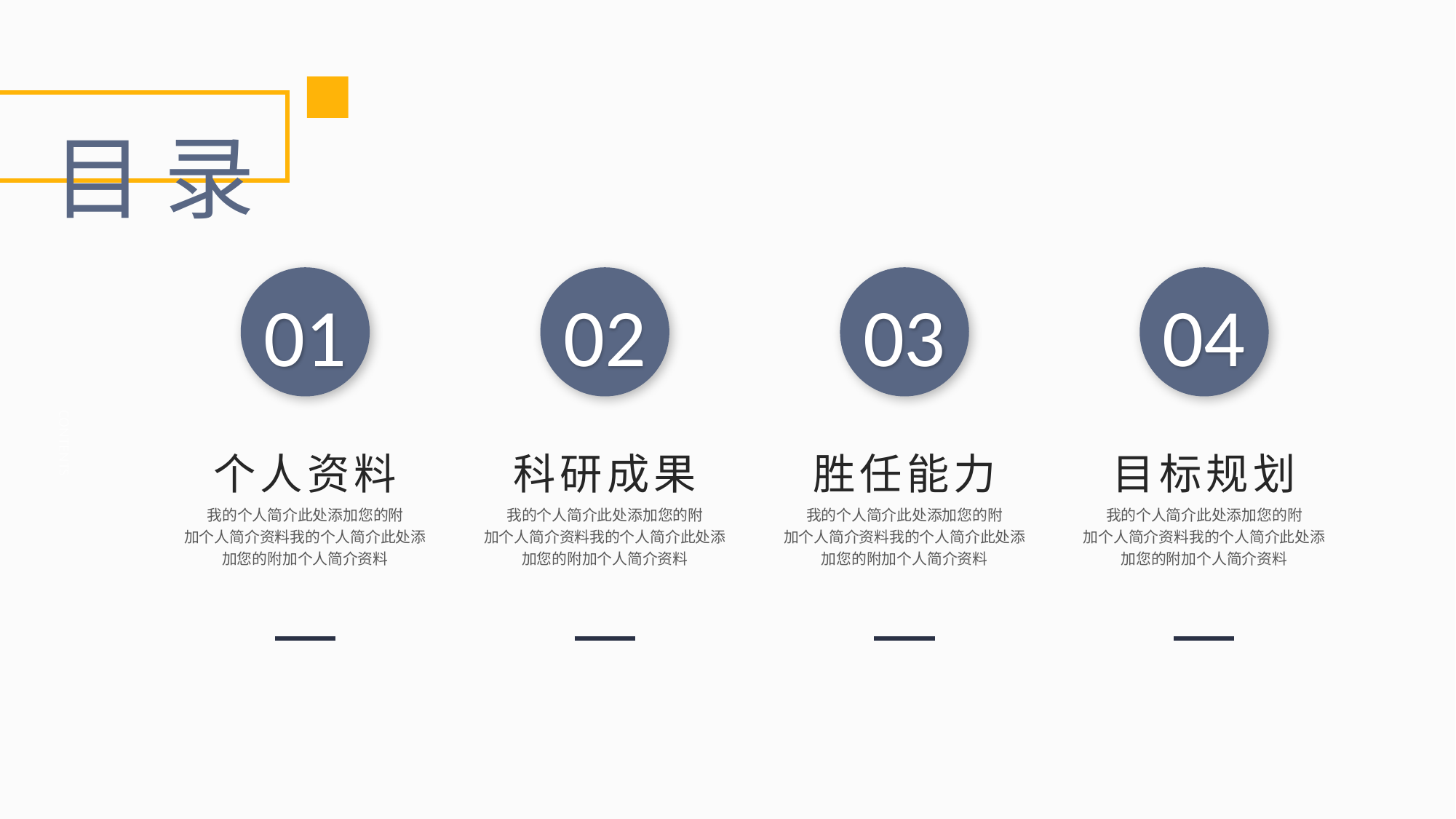

目 录

01
个人资料
我的个人简介此处添加您的附
加个人简介资料我的个人简介此处添加您的附加个人简介资料

02
科研成果
我的个人简介此处添加您的附
加个人简介资料我的个人简介此处添加您的附加个人简介资料

03
胜任能力
我的个人简介此处添加您的附
加个人简介资料我的个人简介此处添加您的附加个人简介资料

04
目标规划
我的个人简介此处添加您的附
加个人简介资料我的个人简介此处添加您的附加个人简介资料

CONTENTS